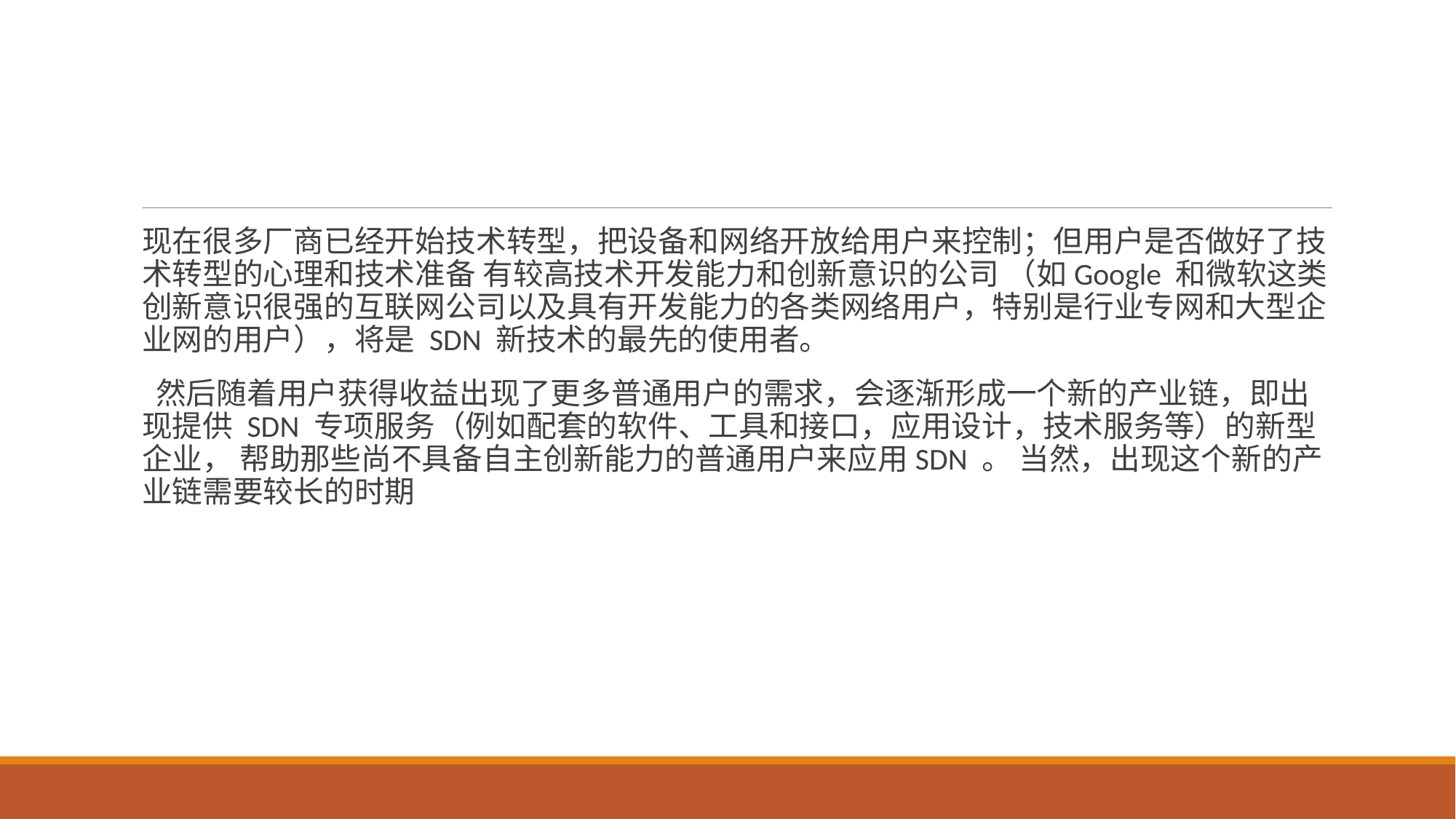

#
现在很多厂商已经开始技术转型，把设备和网络开放给用户来控制；但用户是否做好了技术转型的心理和技术准备 有较高技术开发能力和创新意识的公司 （如Google 和微软这类创新意识很强的互联网公司以及具有开发能力的各类网络用户，特别是行业专网和大型企业网的用户），将是 SDN 新技术的最先的使用者。
 然后随着用户获得收益出现了更多普通用户的需求，会逐渐形成一个新的产业链，即出现提供 SDN 专项服务（例如配套的软件、工具和接口，应用设计，技术服务等）的新型企业， 帮助那些尚不具备自主创新能力的普通用户来应用SDN 。 当然，出现这个新的产业链需要较长的时期